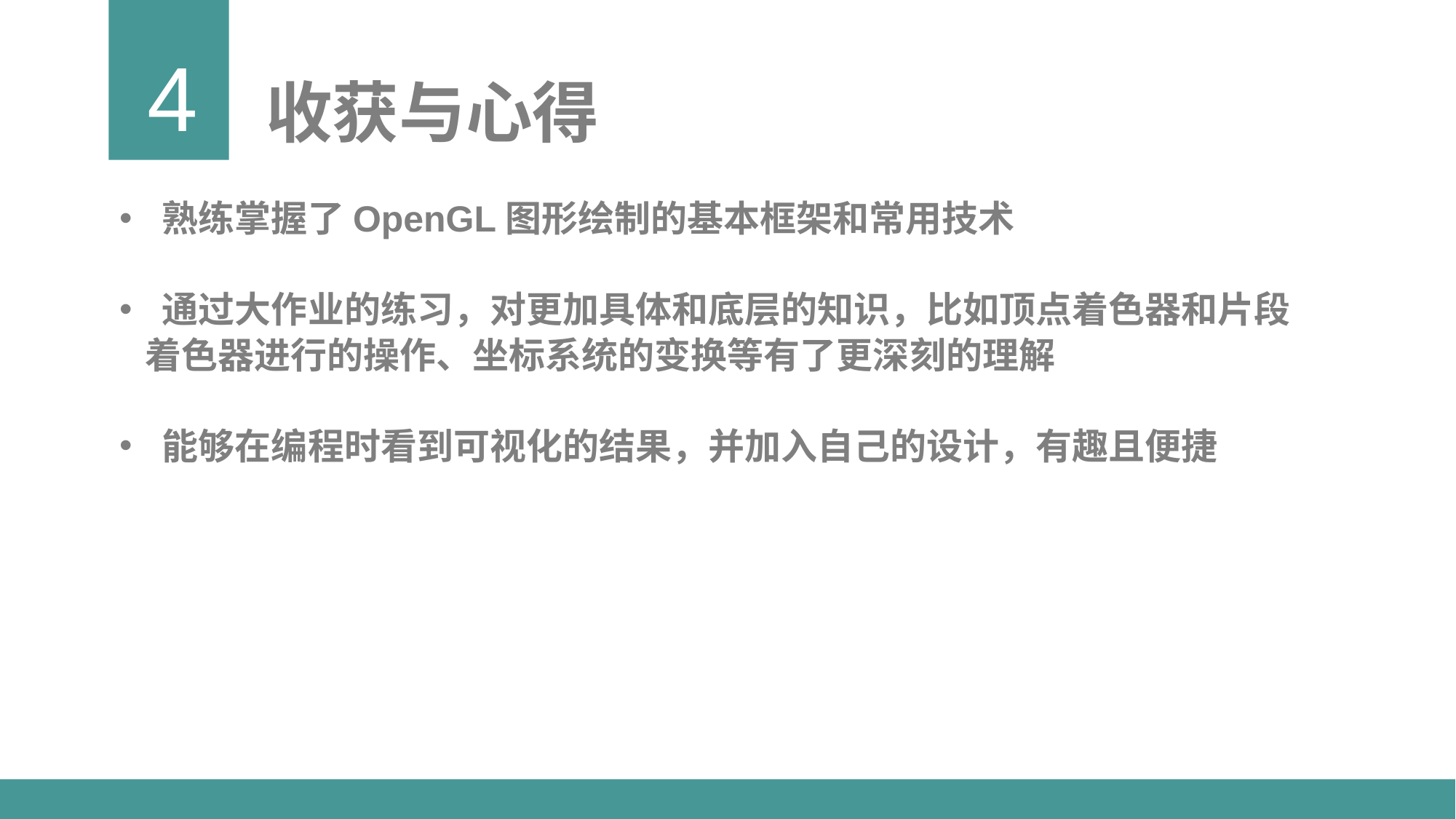

4
收获与心得

 熟练掌握了OpenGL图形绘制的基本框架和常用技术

 通过大作业的练习，对更加具体和底层的知识，比如顶点着色器和片段着色器进行的操作、坐标系统的变换等有了更深刻的理解

 能够在编程时看到可视化的结果，并加入自己的设计，有趣且便捷